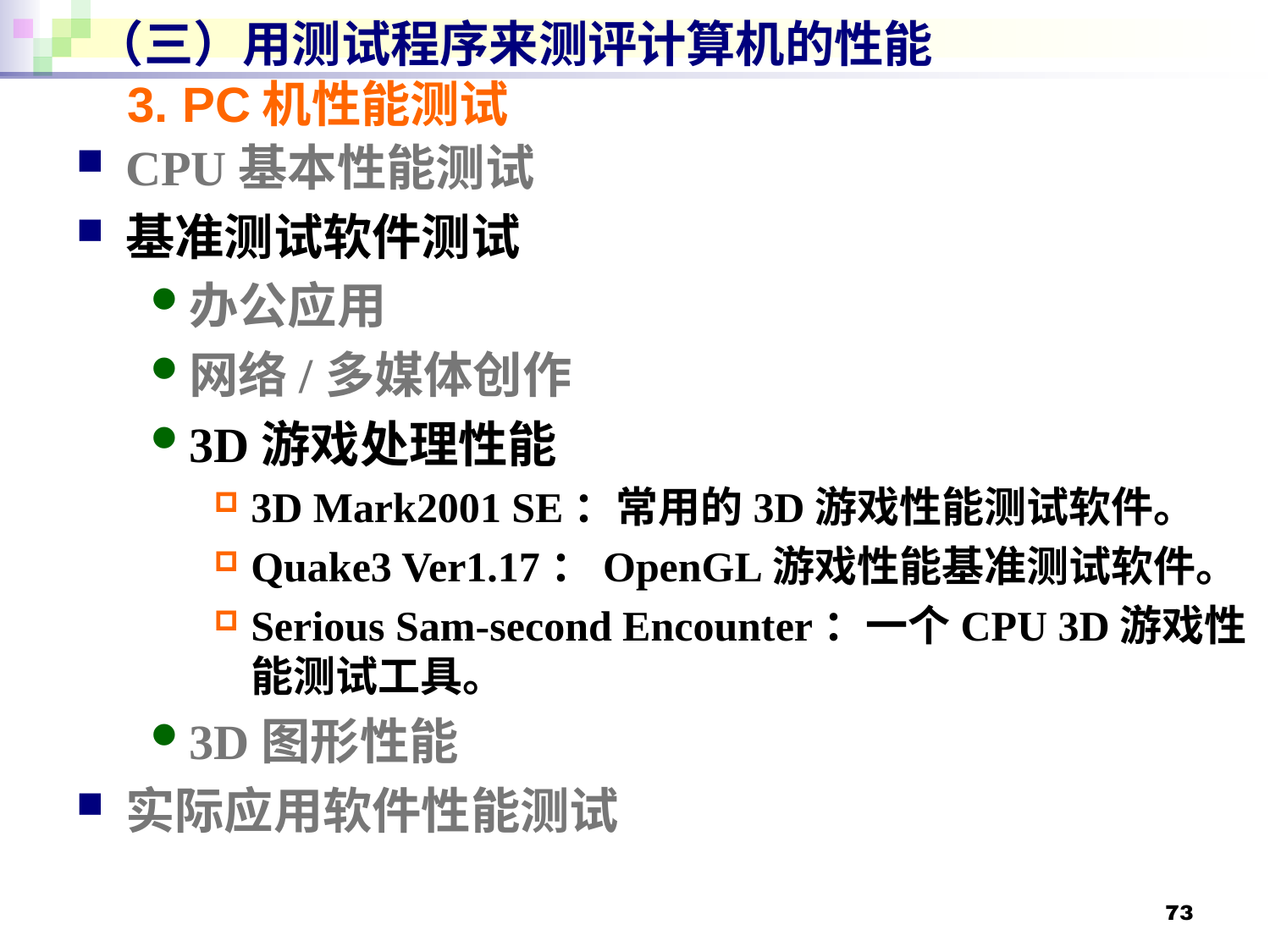

# （三）用测试程序来测评计算机的性能
3. PC机性能测试
CPU基本性能测试
基准测试软件测试
办公应用
网络/多媒体创作
3D游戏处理性能
3D Mark2001 SE：常用的3D游戏性能测试软件。
Quake3 Ver1.17：OpenGL游戏性能基准测试软件。
Serious Sam-second Encounter：一个CPU 3D游戏性能测试工具。
3D图形性能
实际应用软件性能测试
73